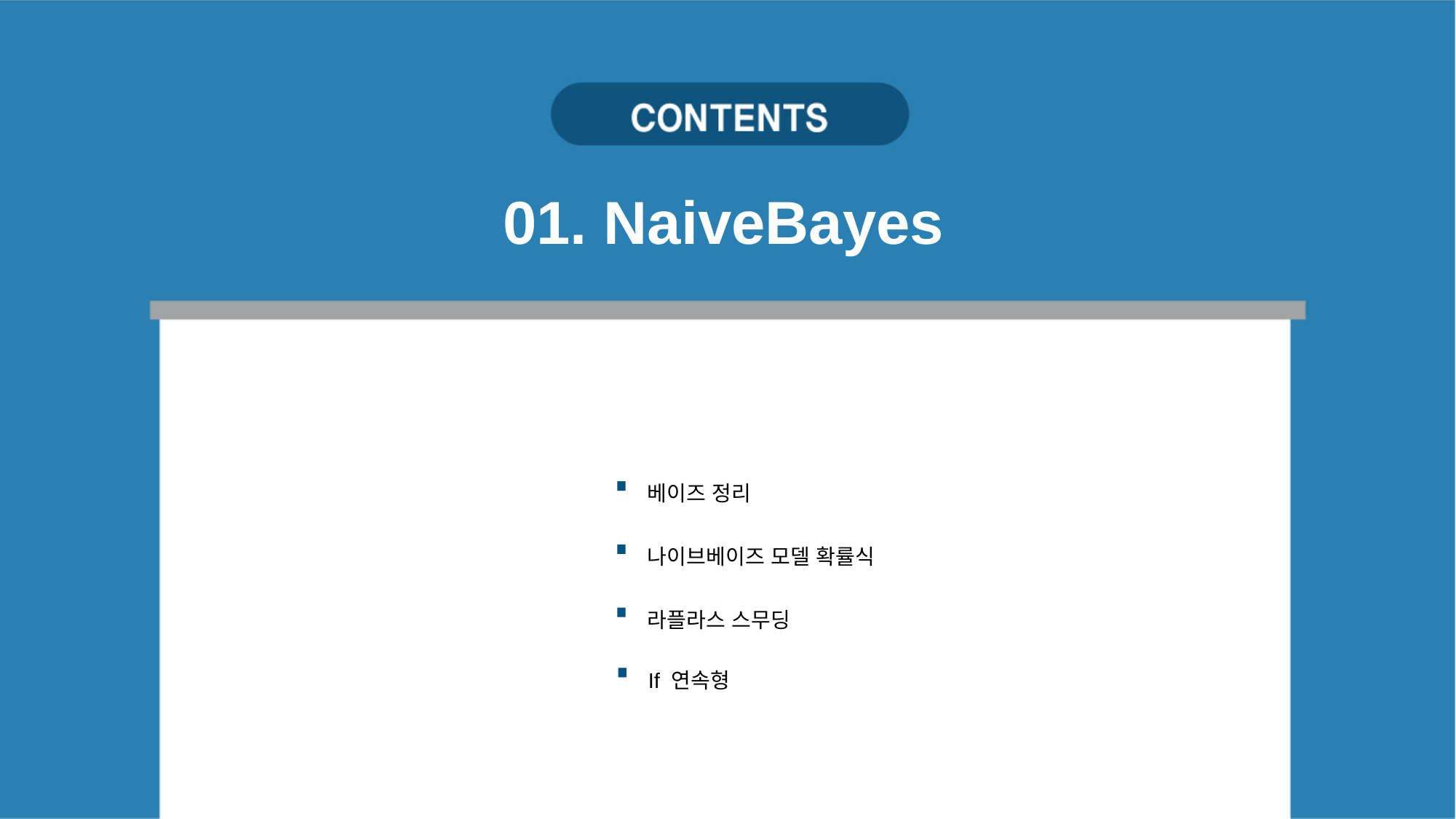

01. NaiveBayes
베이즈 정리

나이브베이즈 모델 확률식

라플라스 스무딩

If 연속형